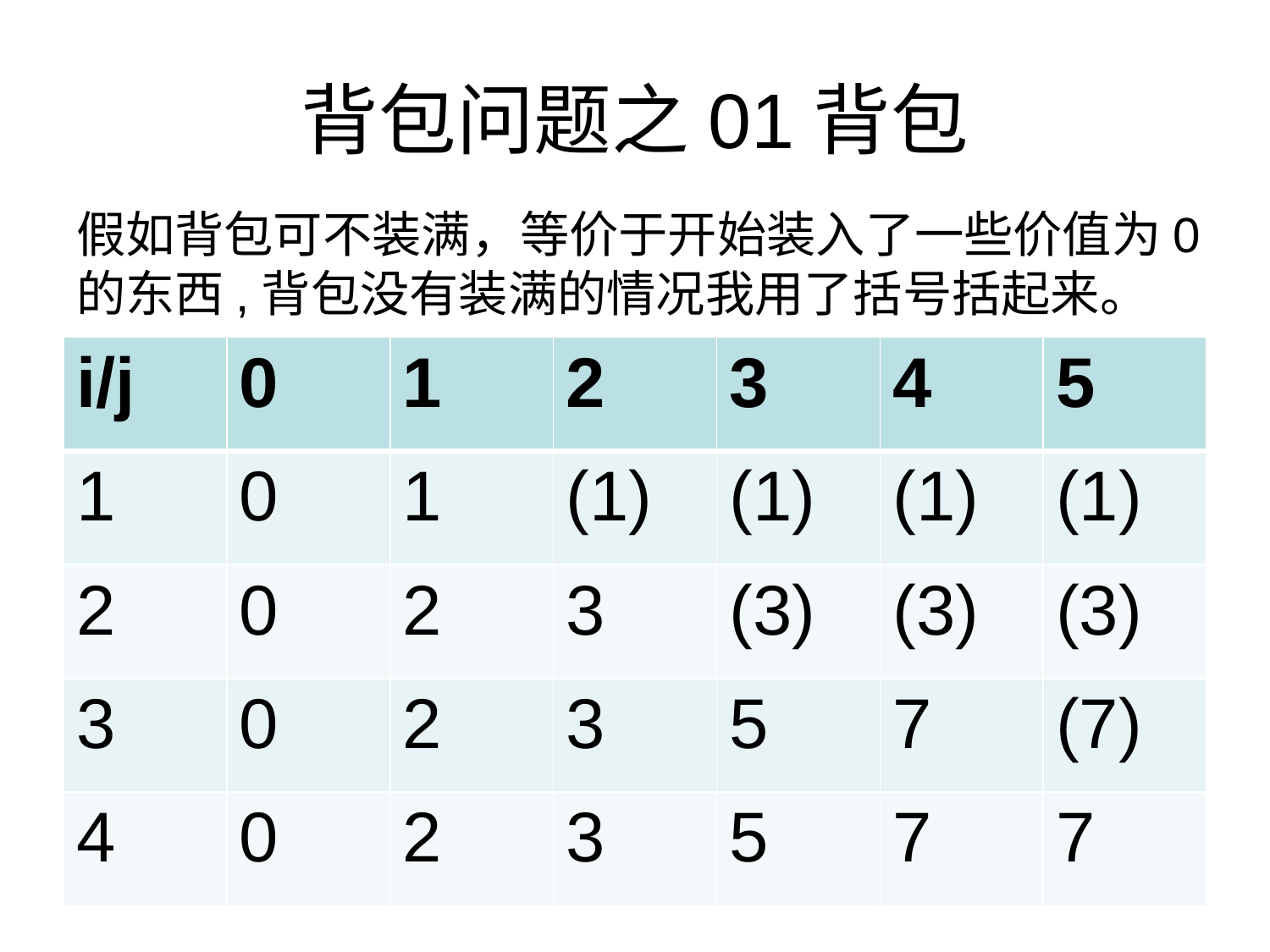

# 背包问题之01背包
假如背包可不装满，等价于开始装入了一些价值为0的东西,背包没有装满的情况我用了括号括起来。
| i/j | 0 | 1 | 2 | 3 | 4 | 5 |
| --- | --- | --- | --- | --- | --- | --- |
| 1 | 0 | 1 | (1) | (1) | (1) | (1) |
| 2 | 0 | 2 | 3 | (3) | (3) | (3) |
| 3 | 0 | 2 | 3 | 5 | 7 | (7) |
| 4 | 0 | 2 | 3 | 5 | 7 | 7 |